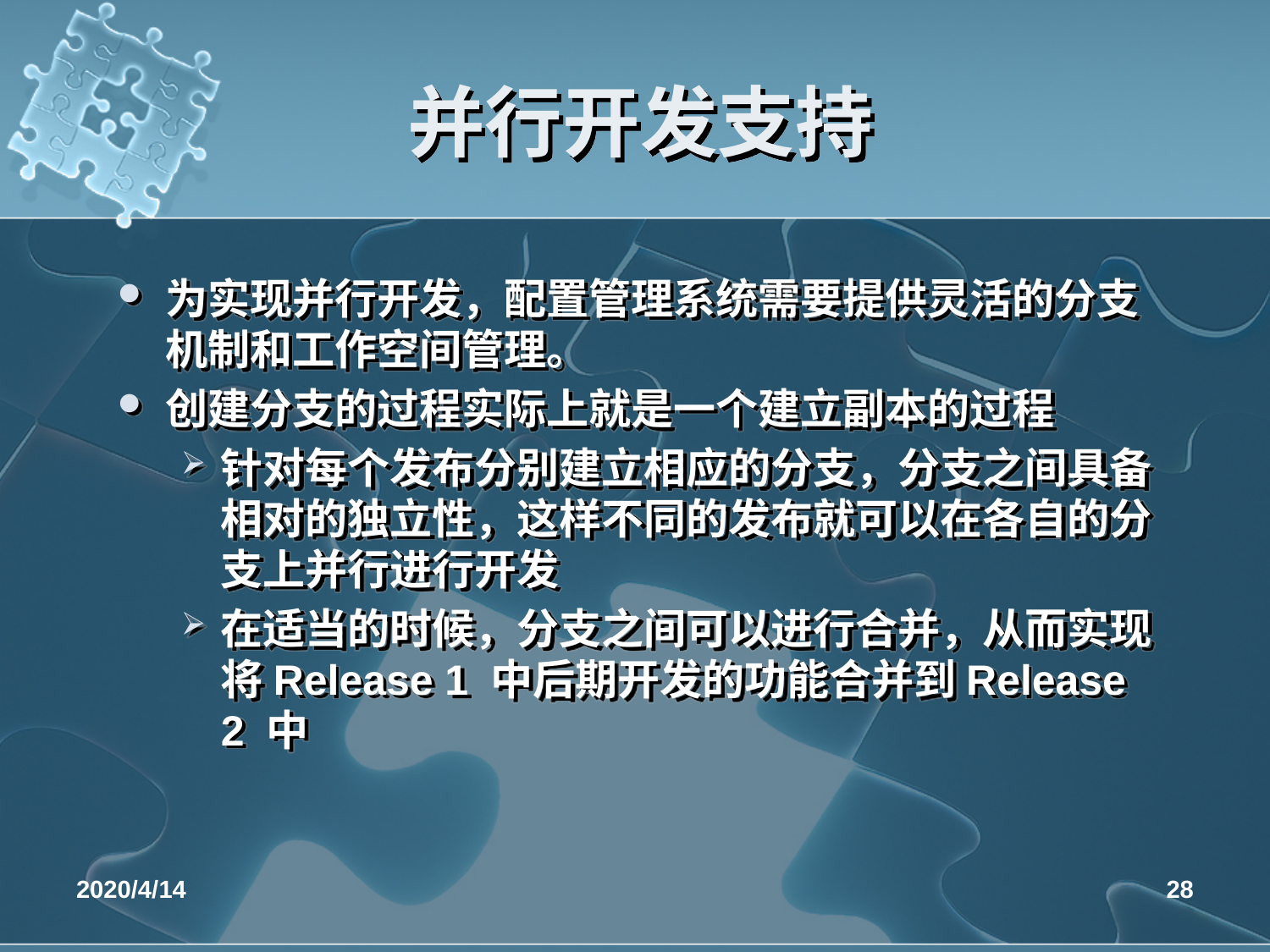

# 并行开发支持
为实现并行开发，配置管理系统需要提供灵活的分支机制和工作空间管理。
创建分支的过程实际上就是一个建立副本的过程
针对每个发布分别建立相应的分支，分支之间具备相对的独立性，这样不同的发布就可以在各自的分支上并行进行开发
在适当的时候，分支之间可以进行合并，从而实现将Release 1 中后期开发的功能合并到Release 2 中

2020/4/14
28